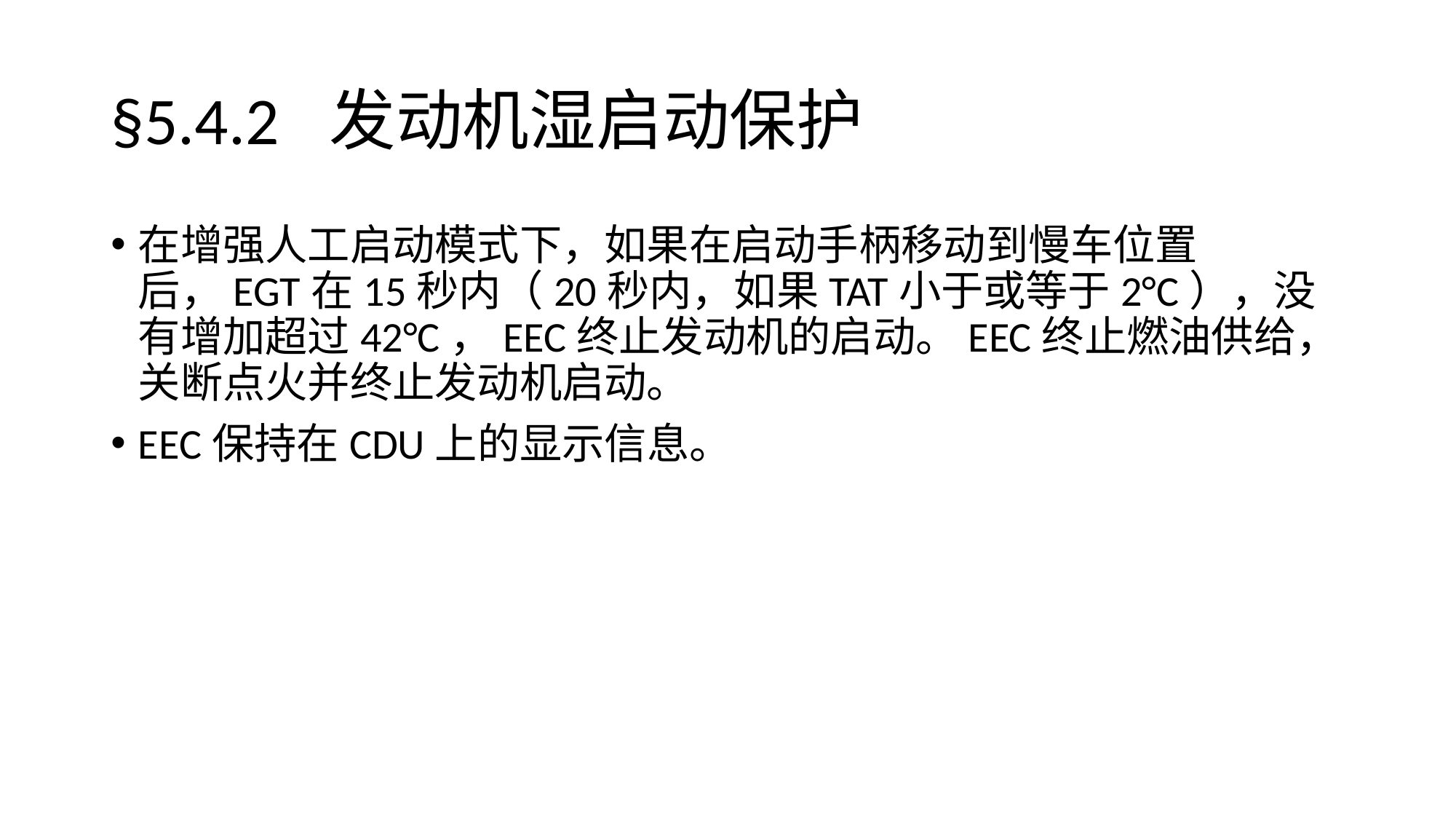

# §5.4.2	发动机湿启动保护
在增强人工启动模式下，如果在启动手柄移动到慢车位置后，EGT在15秒内（20秒内，如果TAT小于或等于2°C），没有增加超过42°C，EEC终止发动机的启动。EEC终止燃油供给，关断点火并终止发动机启动。
EEC保持在CDU上的显示信息。